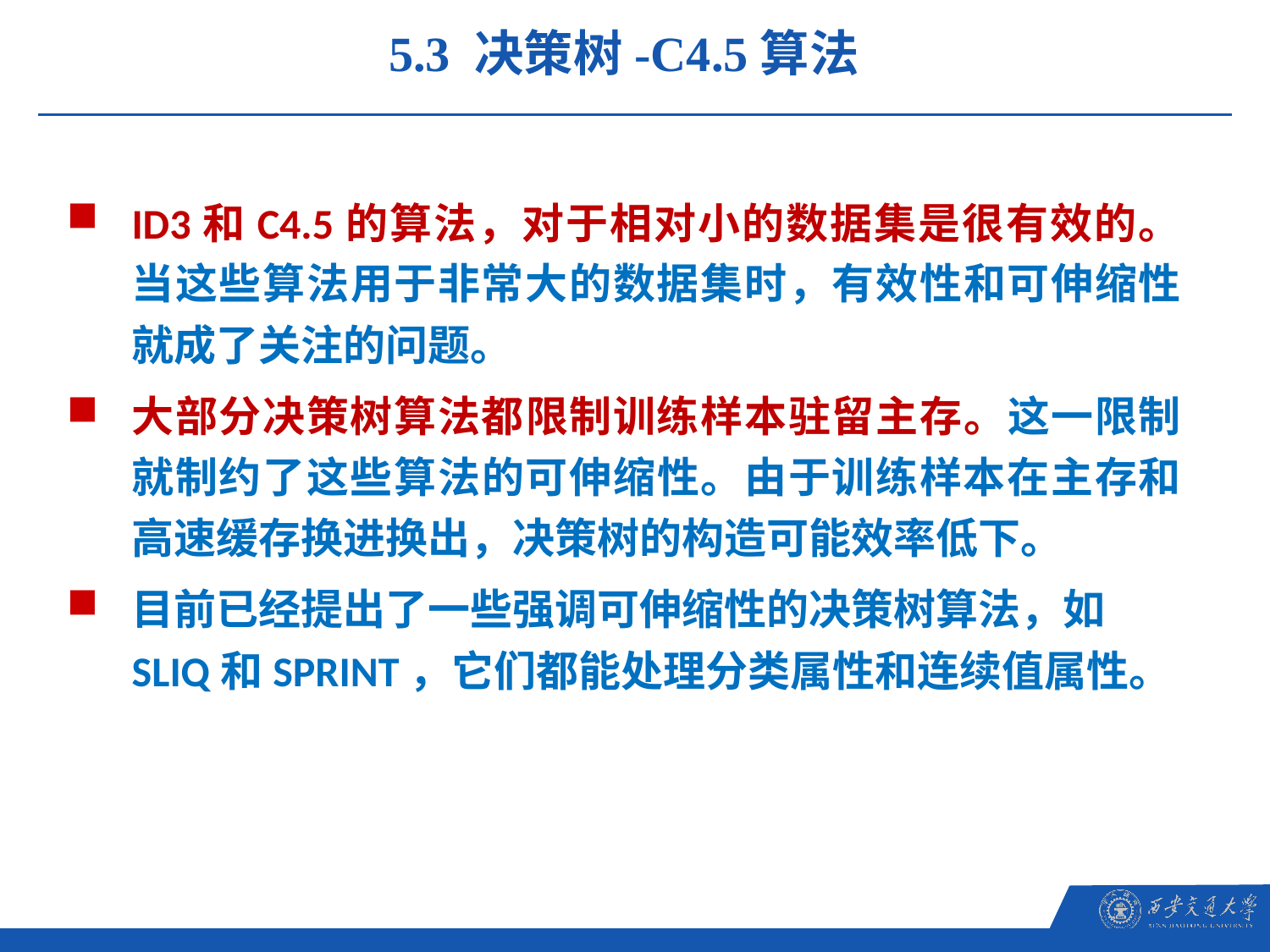

5.3 决策树-C4.5算法

ID3和C4.5的算法，对于相对小的数据集是很有效的。当这些算法用于非常大的数据集时，有效性和可伸缩性就成了关注的问题。
大部分决策树算法都限制训练样本驻留主存。这一限制就制约了这些算法的可伸缩性。由于训练样本在主存和高速缓存换进换出，决策树的构造可能效率低下。
目前已经提出了一些强调可伸缩性的决策树算法，如SLIQ和SPRINT，它们都能处理分类属性和连续值属性。